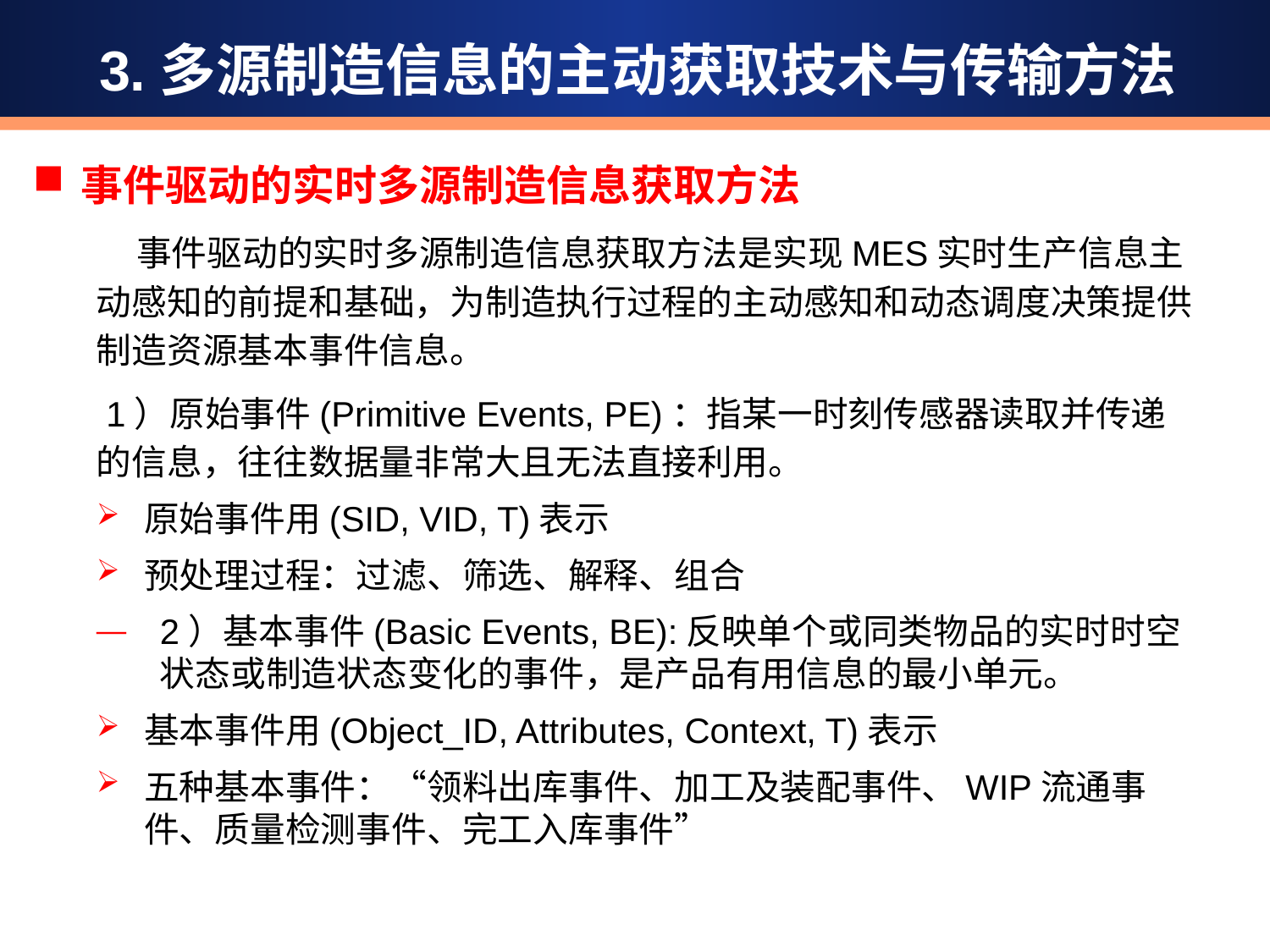

3.多源制造信息的主动获取技术与传输方法
事件驱动的实时多源制造信息获取方法
    事件驱动的实时多源制造信息获取方法是实现MES实时生产信息主动感知的前提和基础，为制造执行过程的主动感知和动态调度决策提供制造资源基本事件信息。
 1）原始事件(Primitive Events, PE)：指某一时刻传感器读取并传递的信息，往往数据量非常大且无法直接利用。
原始事件用(SID, VID, T)表示
预处理过程：过滤、筛选、解释、组合
2）基本事件(Basic Events, BE):反映单个或同类物品的实时时空状态或制造状态变化的事件，是产品有用信息的最小单元。
基本事件用(Object_ID, Attributes, Context, T)表示
五种基本事件：“领料出库事件、加工及装配事件、WIP流通事件、质量检测事件、完工入库事件”